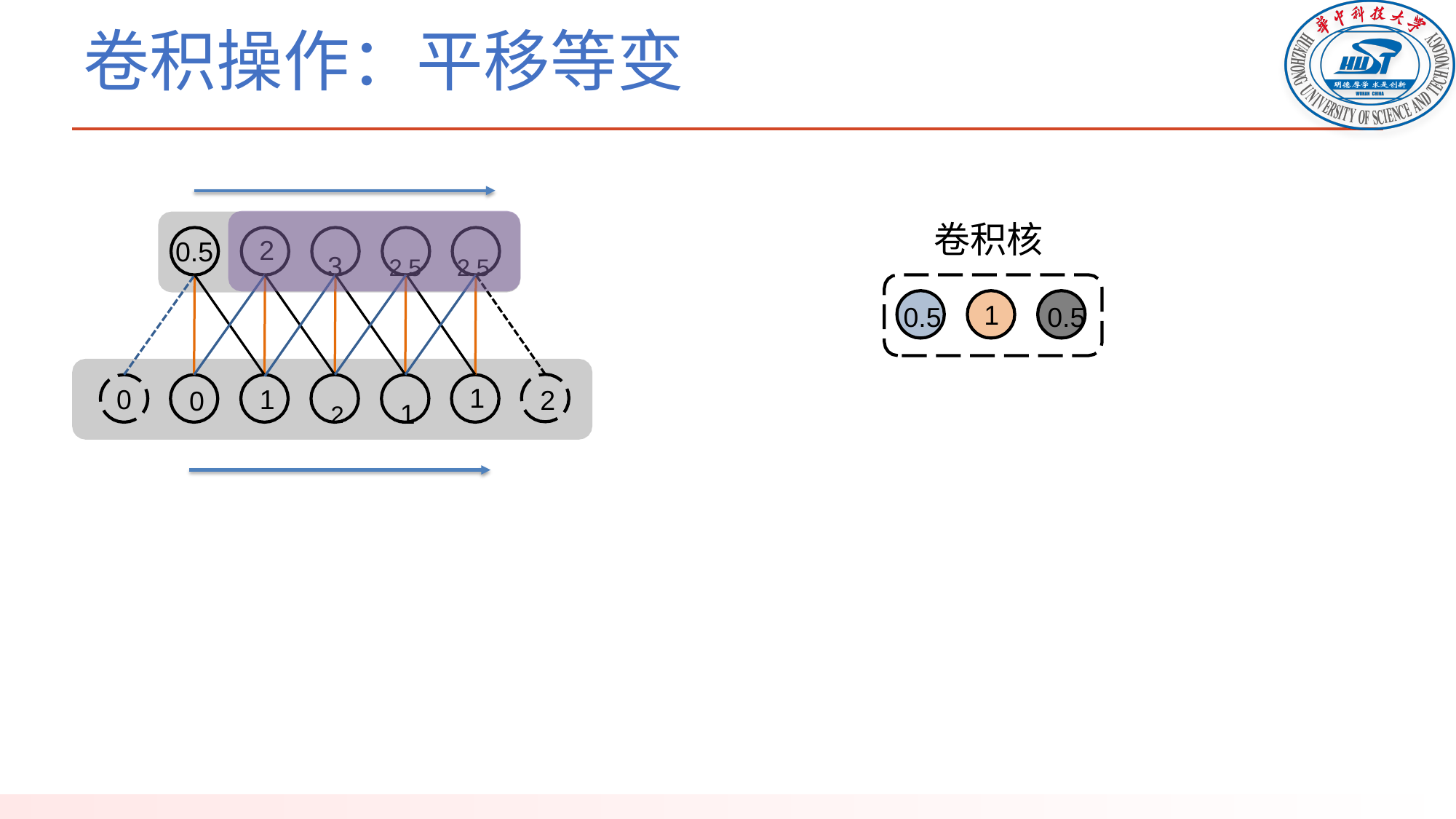

# 卷积操作：平移等变

卷积核

2
0.5
3	2.5	2.5

1
0.5
0.5

1
0
1
2
2	1
0